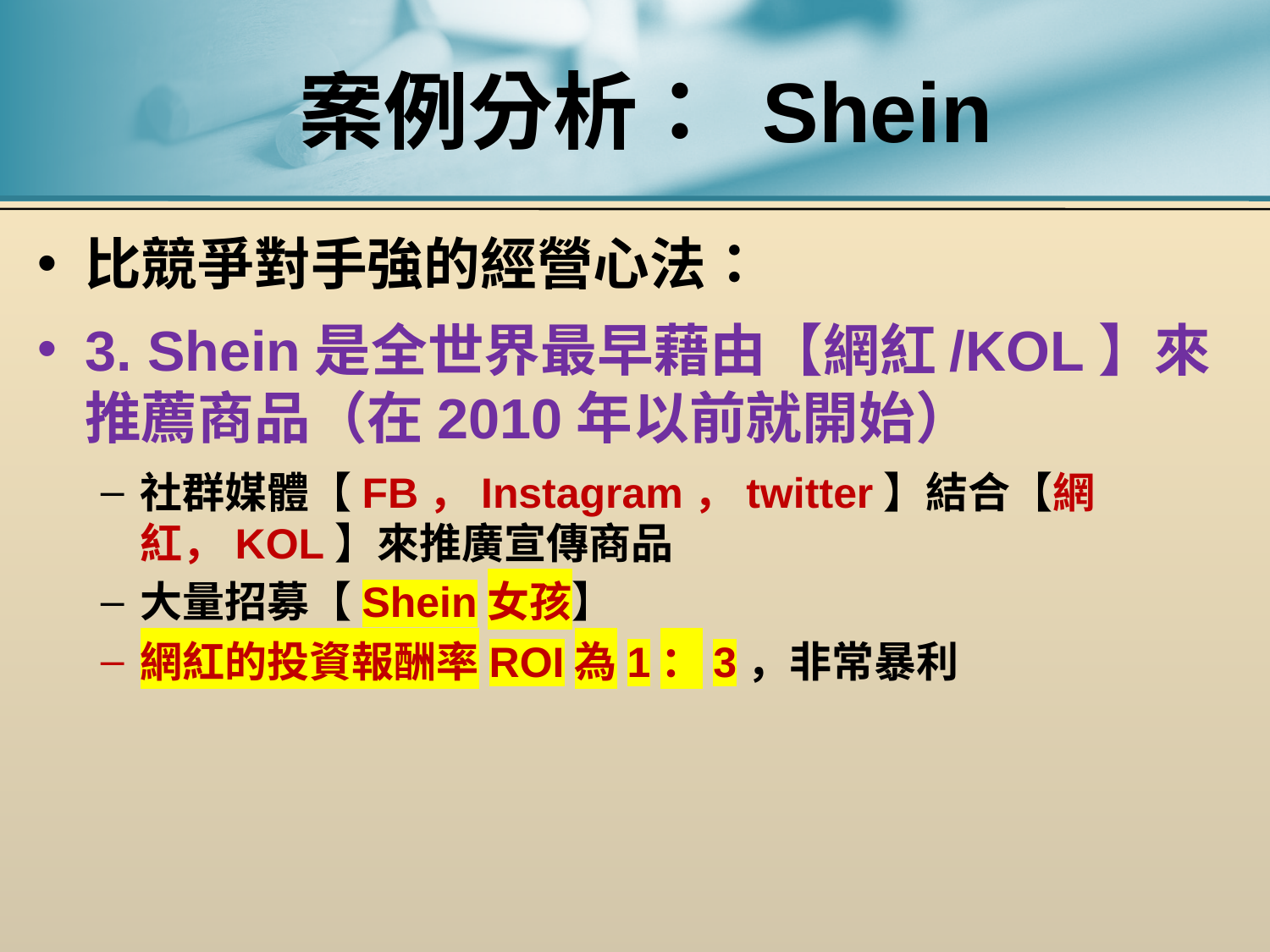

# 案例分析： Shein
比競爭對手強的經營心法：
3. Shein是全世界最早藉由【網紅/KOL】來推薦商品（在2010年以前就開始）
社群媒體【FB，Instagram，twitter】結合【網紅，KOL】來推廣宣傳商品
大量招募【Shein女孩】
網紅的投資報酬率ROI為1：3，非常暴利